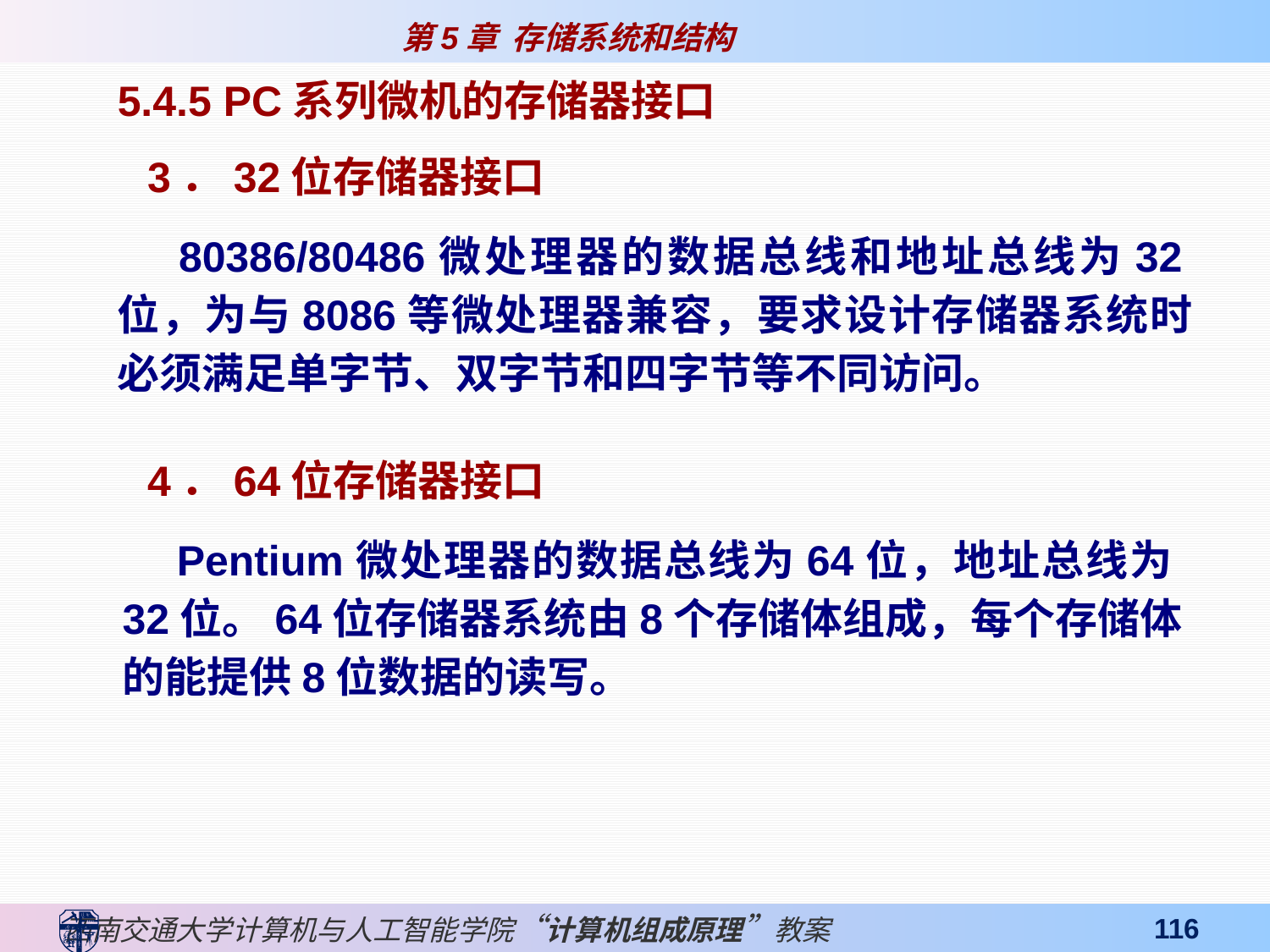

5.4.5 PC系列微机的存储器接口
3．32位存储器接口
    80386/80486微处理器的数据总线和地址总线为32位，为与8086等微处理器兼容，要求设计存储器系统时必须满足单字节、双字节和四字节等不同访问。
4．64位存储器接口
    Pentium微处理器的数据总线为64位，地址总线为32位。64位存储器系统由8个存储体组成，每个存储体的能提供8位数据的读写。